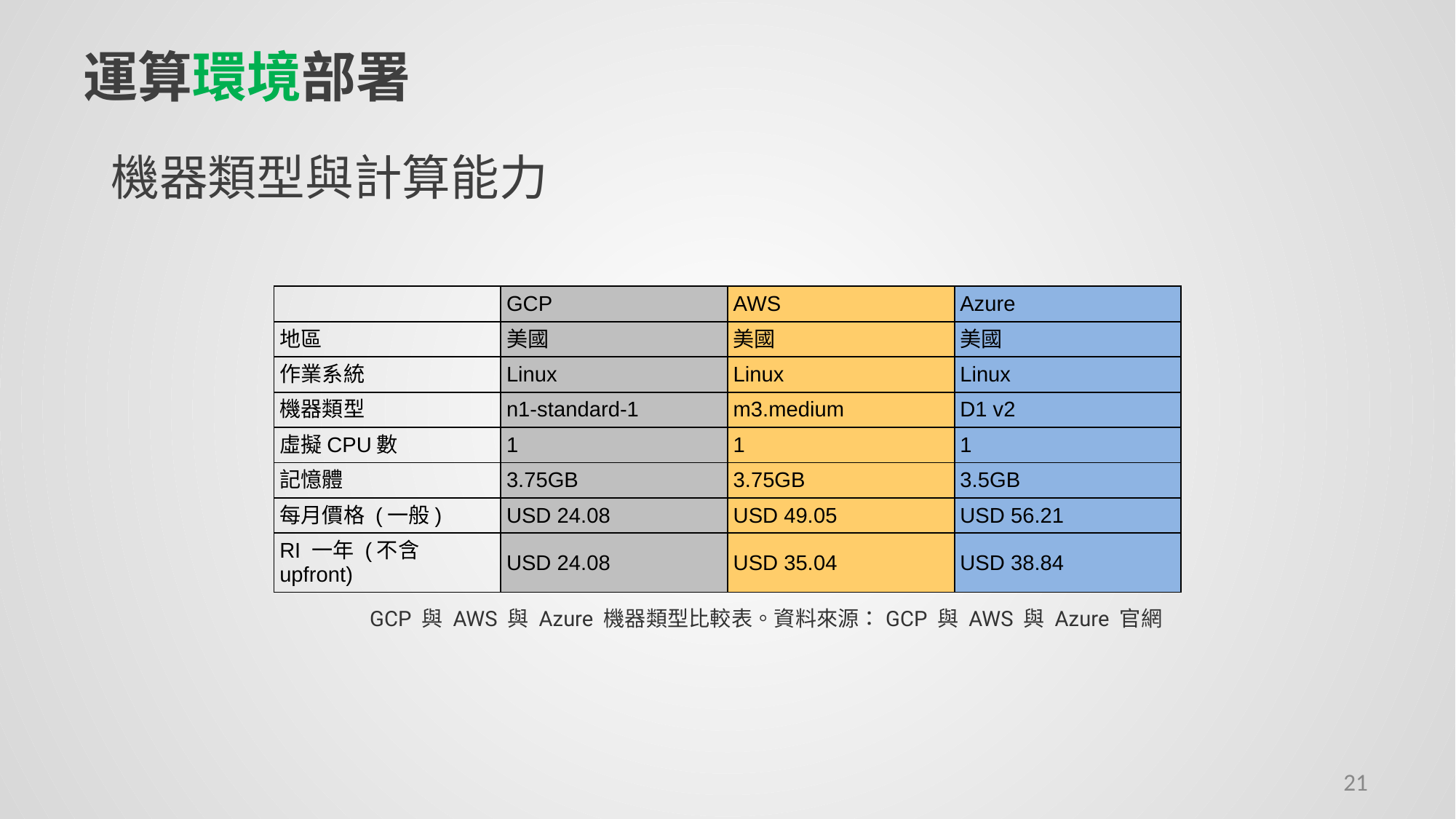

# 運算環境部署
機器類型與計算能力
|  | GCP | AWS | Azure |
| --- | --- | --- | --- |
| 地區 | 美國 | 美國 | 美國 |
| 作業系統 | Linux | Linux | Linux |
| 機器類型 | n1-standard-1 | m3.medium | D1 v2 |
| 虛擬CPU數 | 1 | 1 | 1 |
| 記憶體 | 3.75GB | 3.75GB | 3.5GB |
| 每月價格 (一般) | USD 24.08 | USD 49.05 | USD 56.21 |
| RI 一年 (不含upfront) | USD 24.08 | USD 35.04 | USD 38.84 |
GCP 與 AWS 與 Azure 機器類型比較表。資料來源：GCP 與 AWS 與 Azure 官網
21